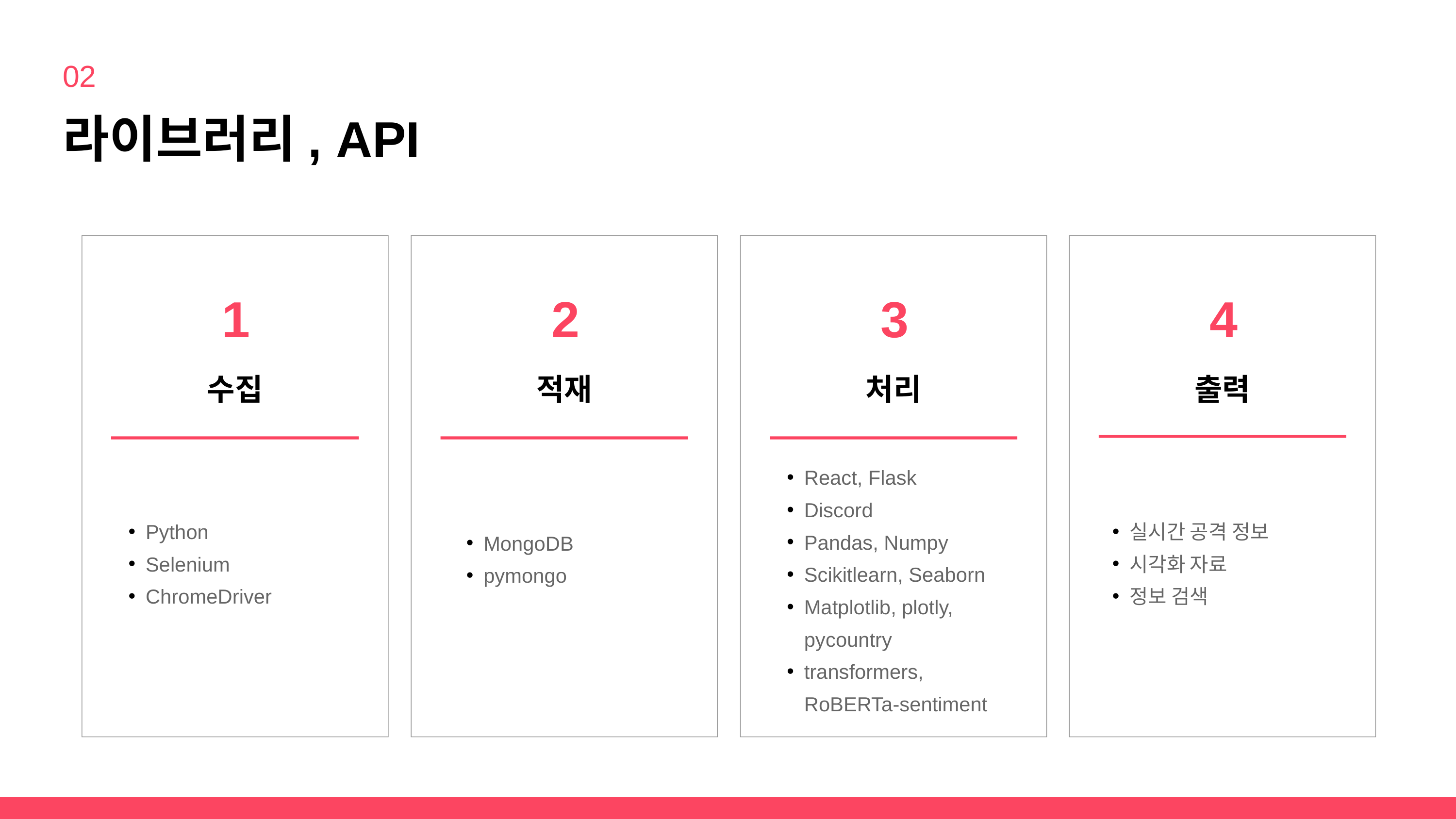

02
라이브러리, API

1
2
3
4
수집
적재
처리
출력

React, Flask
Discord
Pandas, Numpy
Scikitlearn, Seaborn
Matplotlib, plotly, pycountry
transformers, RoBERTa-sentiment

Python
Selenium
ChromeDriver

실시간 공격 정보
시각화 자료
정보 검색
MongoDB
pymongo